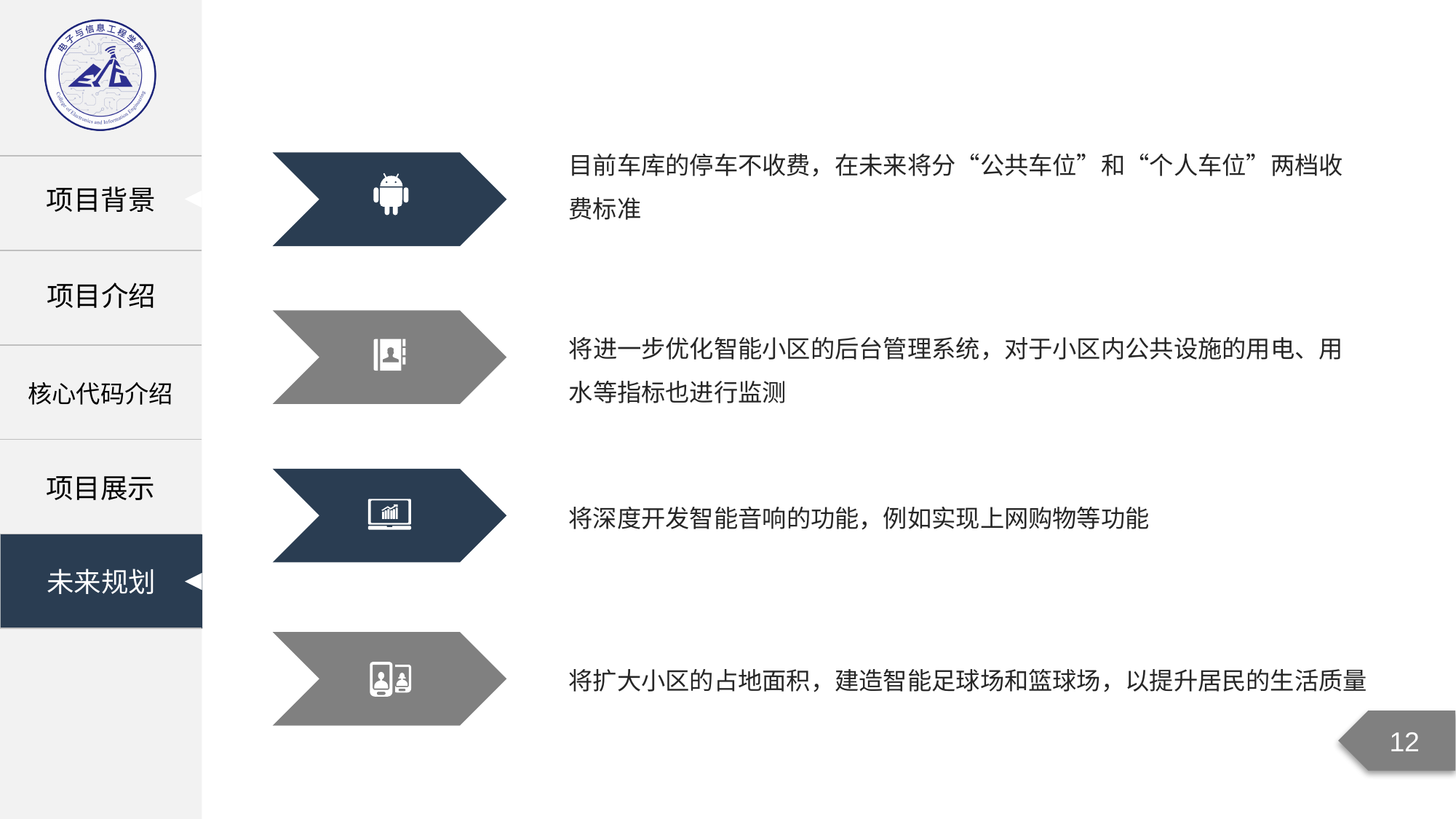

目前车库的停车不收费，在未来将分“公共车位”和“个人车位”两档收费标准

将进一步优化智能小区的后台管理系统，对于小区内公共设施的用电、用水等指标也进行监测

将深度开发智能音响的功能，例如实现上网购物等功能

将扩大小区的占地面积，建造智能足球场和篮球场，以提升居民的生活质量